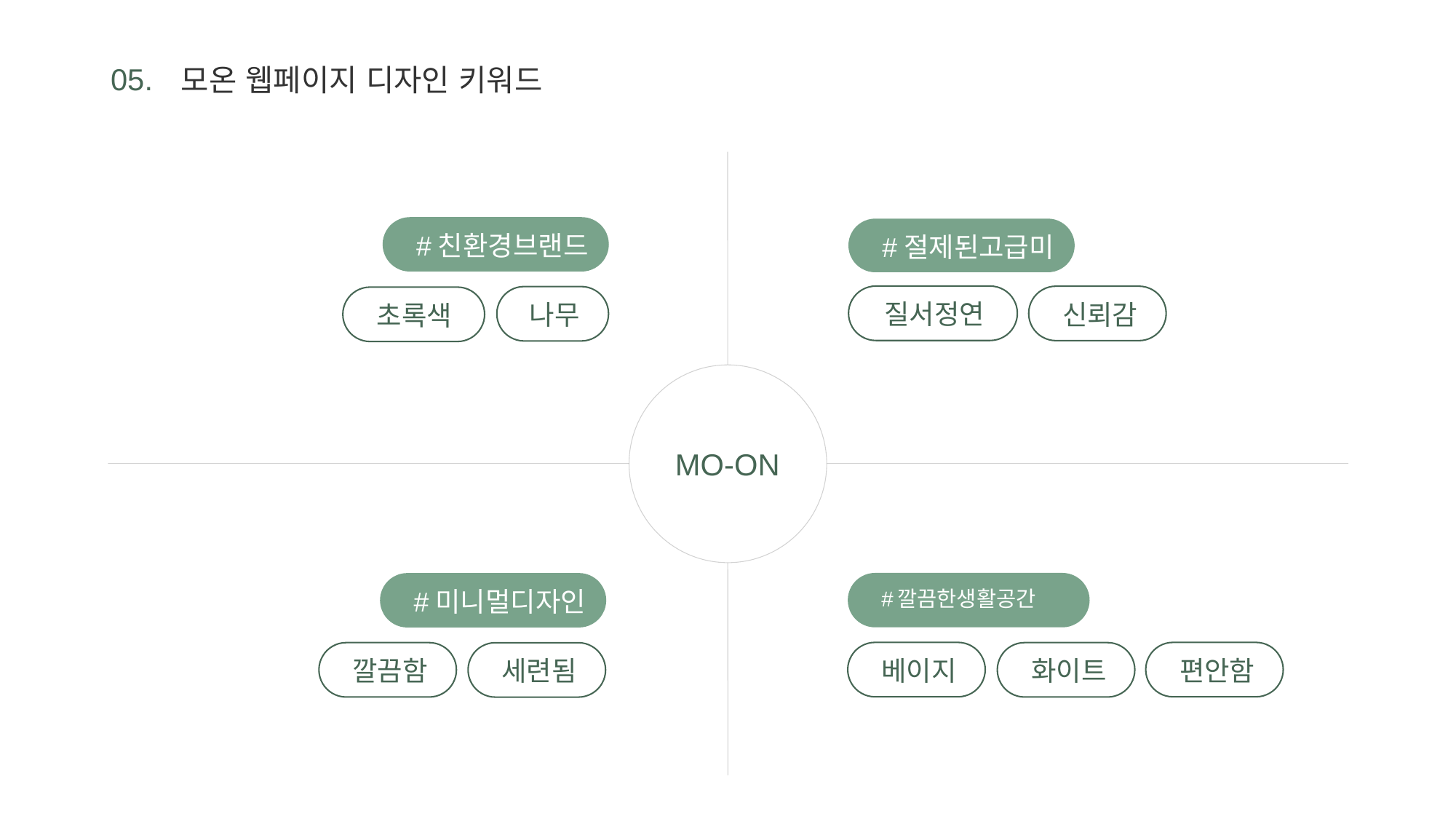

05.
모온 웹페이지 디자인 키워드

#친환경브랜드

#절제된고급미

질서정연

신뢰감

나무

초록색

MO-ON

#깔끔한생활공간

#미니멀디자인

베이지

편안함

깔끔함

화이트

세련됨